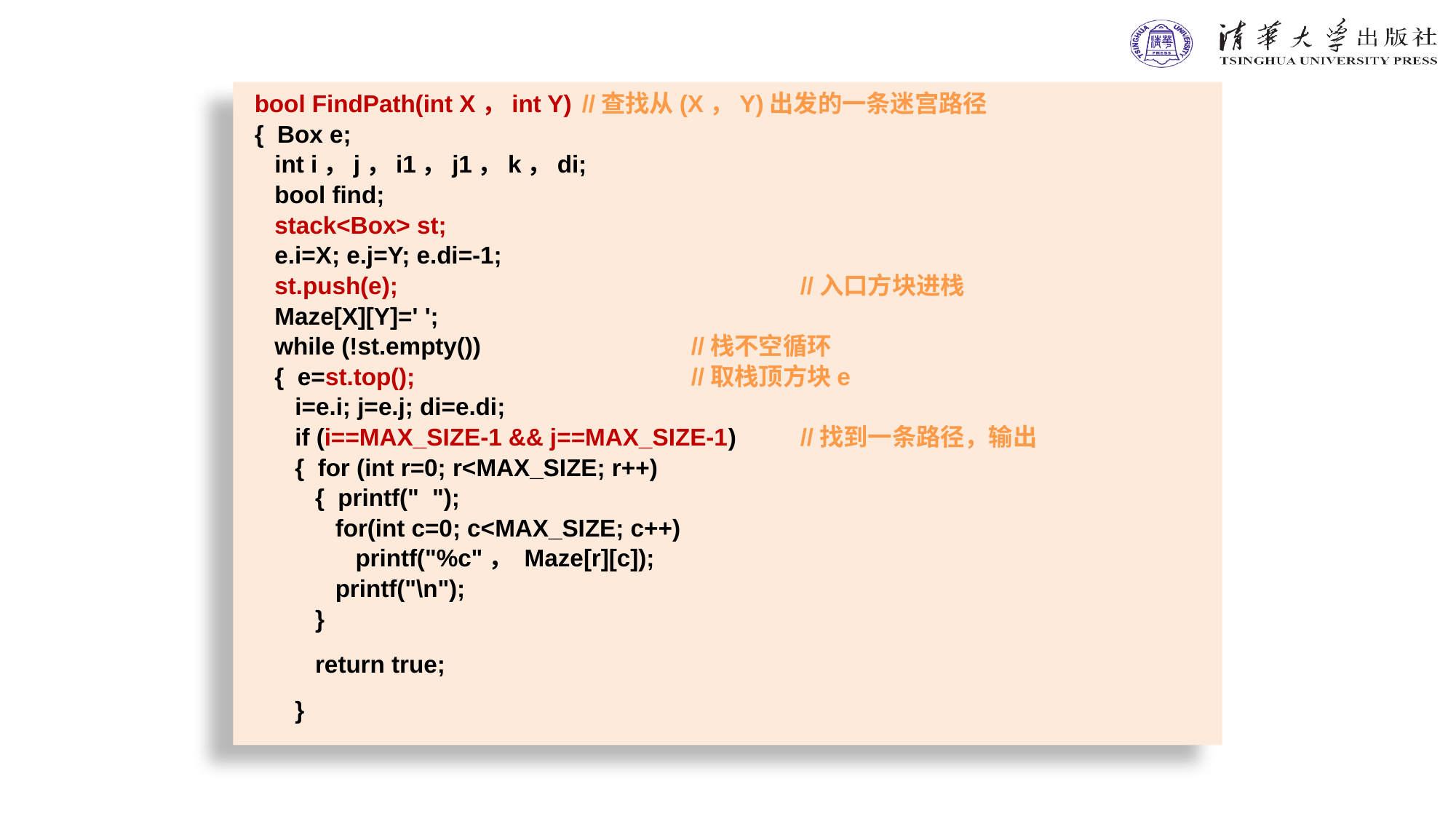

bool FindPath(int X，int Y)	//查找从(X，Y)出发的一条迷宫路径
{  Box e;
   int i，j，i1，j1，k，di;
   bool find;
   stack<Box> st;
   e.i=X; e.j=Y; e.di=-1;
   st.push(e);				//入口方块进栈
   Maze[X][Y]=' ';
   while (!st.empty())		//栈不空循环
   {  e=st.top();			//取栈顶方块e
      i=e.i; j=e.j; di=e.di;
      if (i==MAX_SIZE-1 && j==MAX_SIZE-1)	//找到一条路径，输出
      {  for (int r=0; r<MAX_SIZE; r++)
         {  printf("  ");
            for(int c=0; c<MAX_SIZE; c++)
               printf("%c"， Maze[r][c]);
            printf("\n");
         }
         return true;
      }